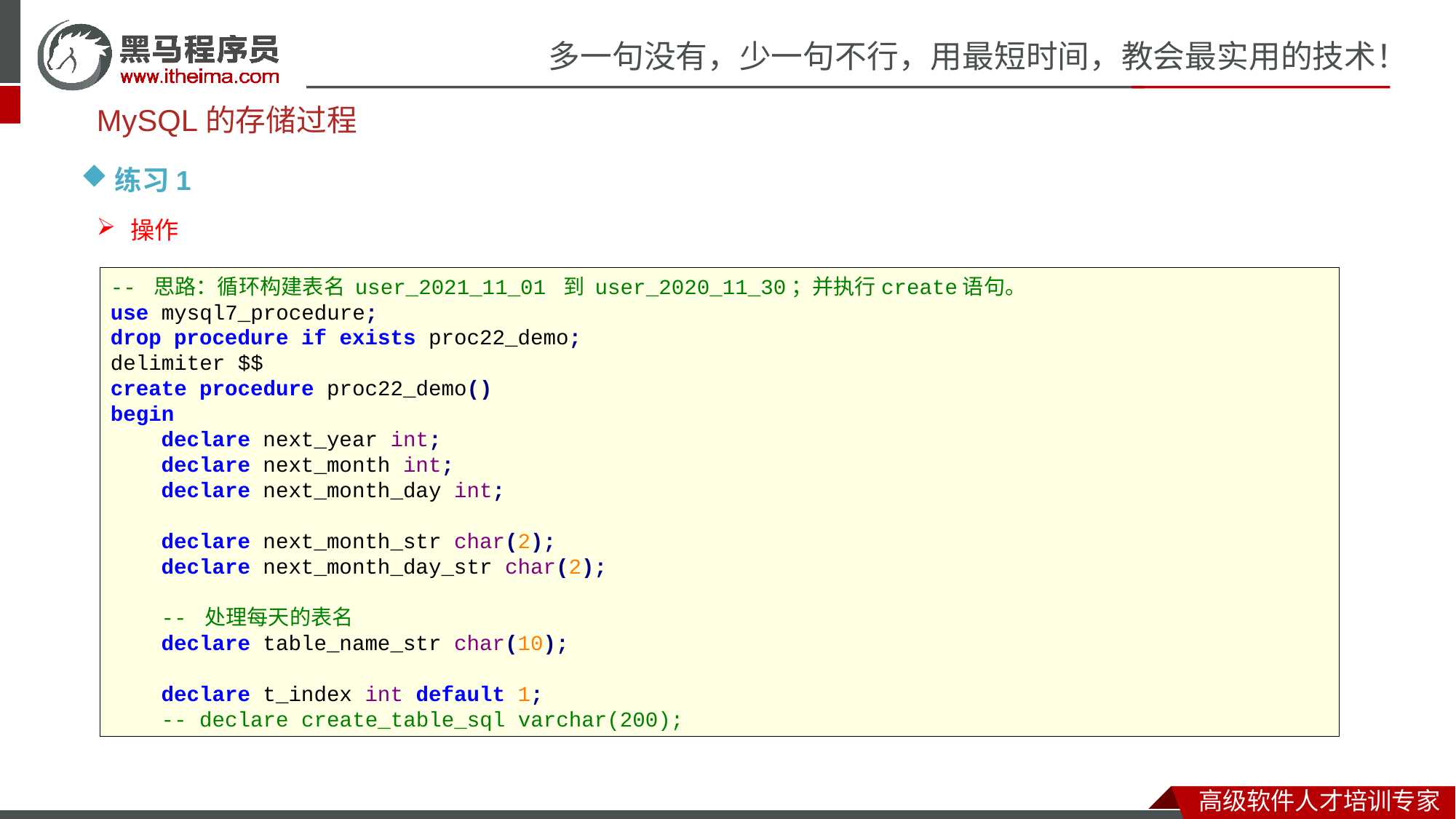

MySQL的存储过程
练习1
操作
-- 思路：循环构建表名 user_2021_11_01 到 user_2020_11_30；并执行create语句。
use mysql7_procedure;
drop procedure if exists proc22_demo;
delimiter $$
create procedure proc22_demo()
begin
    declare next_year int;
    declare next_month int;
    declare next_month_day int;

    declare next_month_str char(2);
    declare next_month_day_str char(2);

    -- 处理每天的表名
    declare table_name_str char(10);

    declare t_index int default 1;
    -- declare create_table_sql varchar(200);